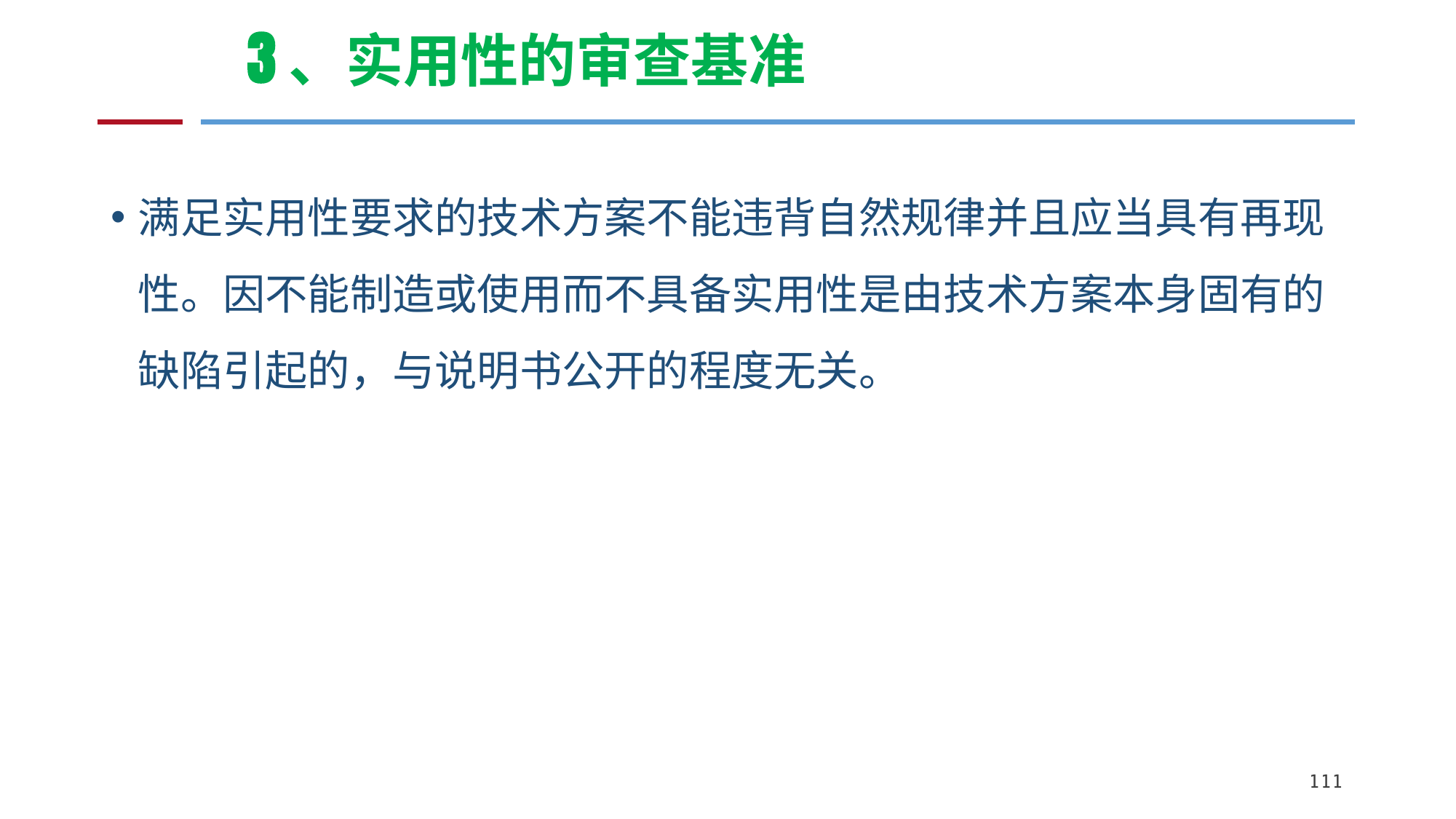

# 3、实用性的审查基准
满足实用性要求的技术方案不能违背自然规律并且应当具有再现性。因不能制造或使用而不具备实用性是由技术方案本身固有的缺陷引起的，与说明书公开的程度无关。
111